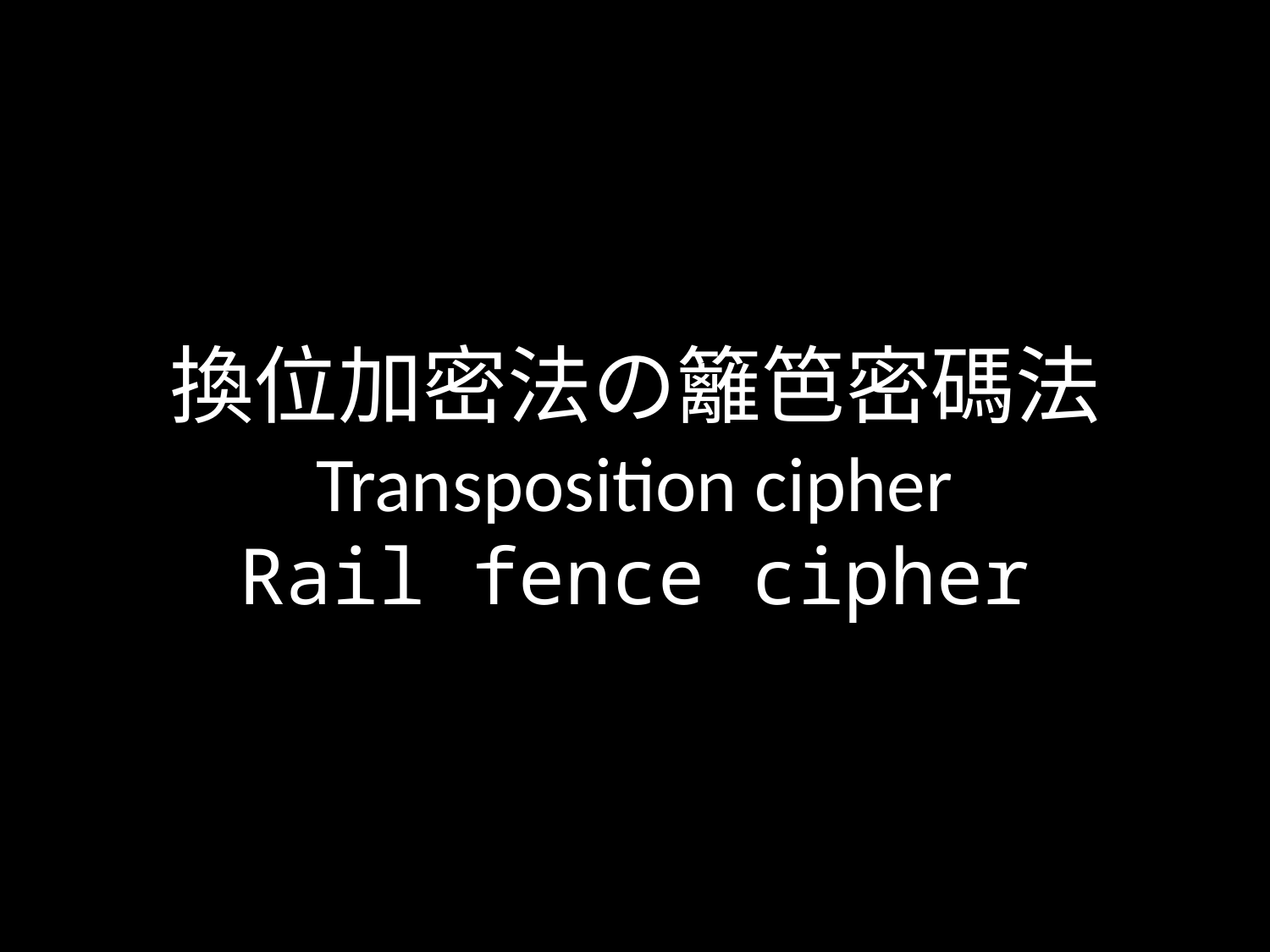

換位加密法の籬笆密碼法
Transposition cipher
Rail fence cipher
#

33